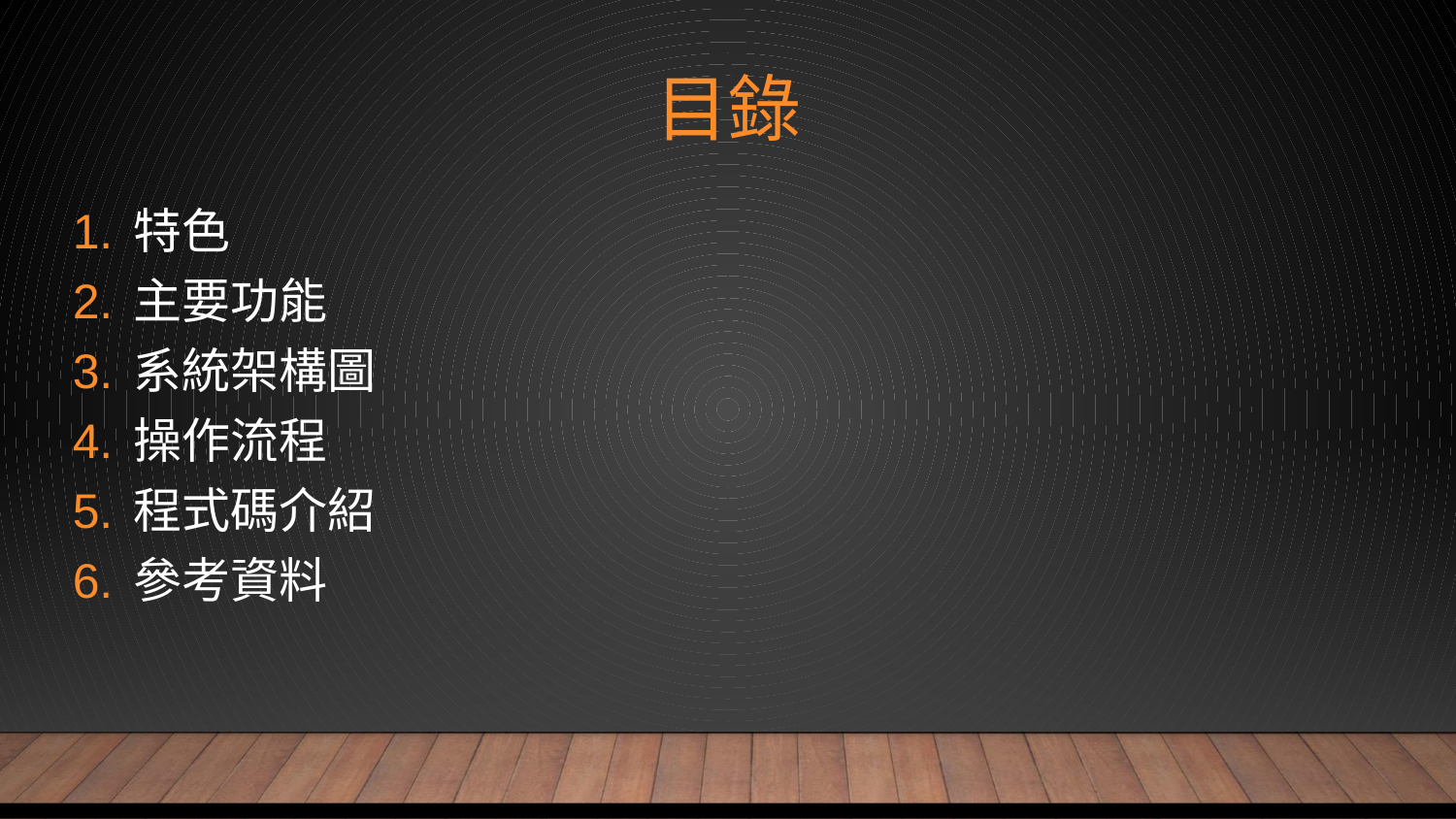

# 目錄
特色
主要功能
系統架構圖
操作流程
程式碼介紹
參考資料